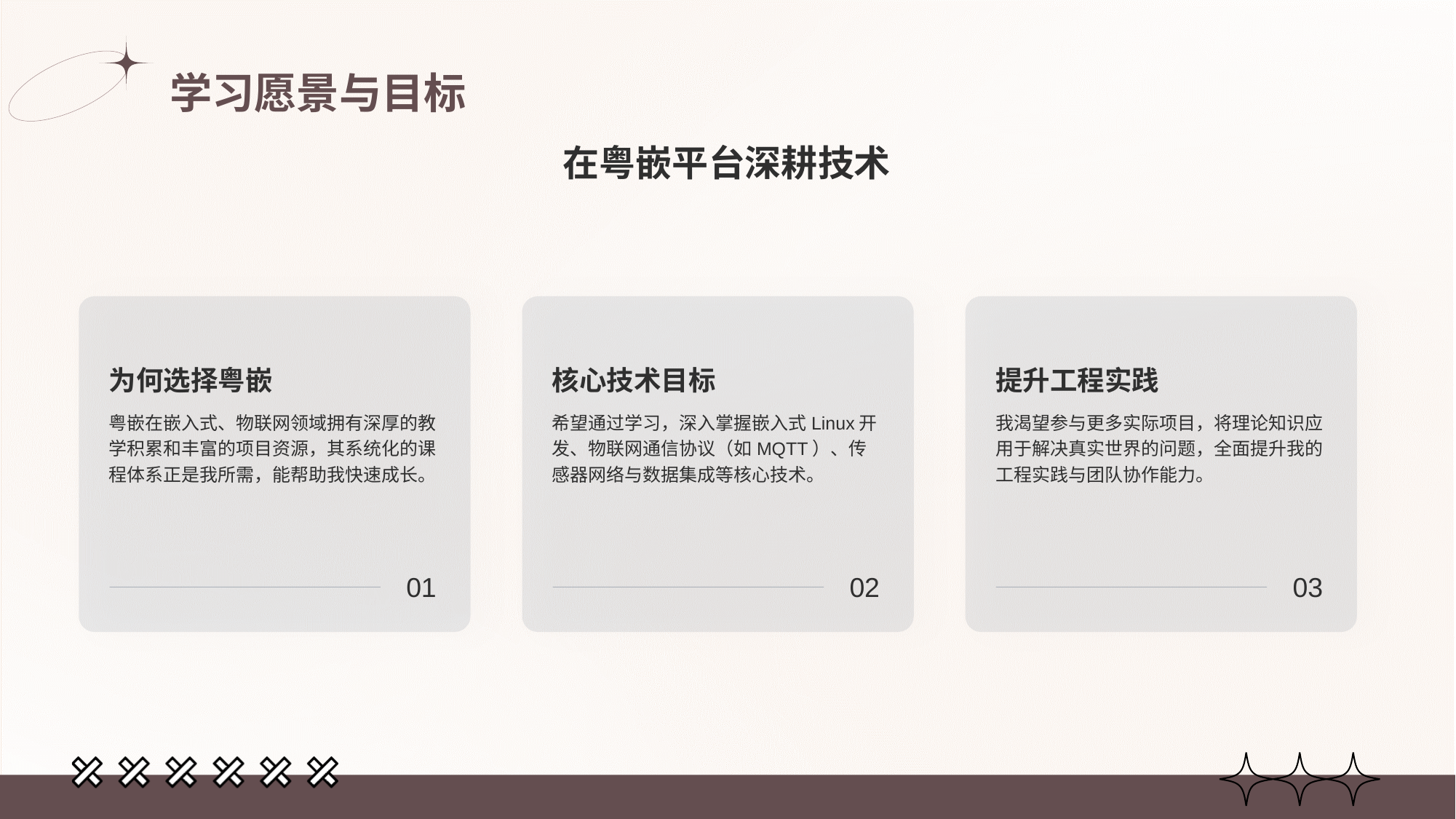

# 学习愿景与目标
在粤嵌平台深耕技术

为何选择粤嵌
粤嵌在嵌入式、物联网领域拥有深厚的教学积累和丰富的项目资源，其系统化的课程体系正是我所需，能帮助我快速成长。
01

核心技术目标
希望通过学习，深入掌握嵌入式Linux开发、物联网通信协议（如MQTT）、传感器网络与数据集成等核心技术。
02

提升工程实践
我渴望参与更多实际项目，将理论知识应用于解决真实世界的问题，全面提升我的工程实践与团队协作能力。
03